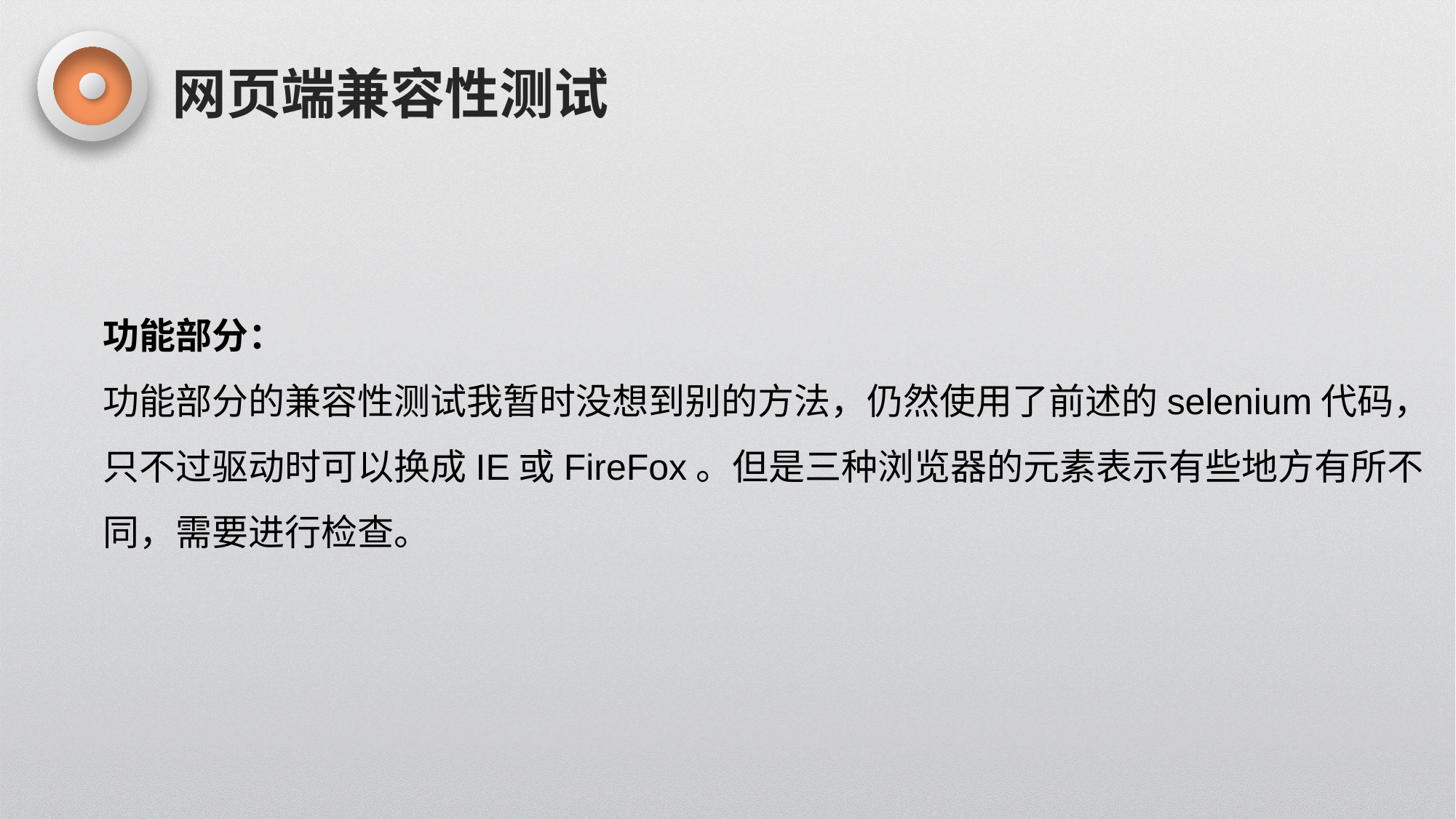

网页端兼容性测试
功能部分：
功能部分的兼容性测试我暂时没想到别的方法，仍然使用了前述的selenium代码，只不过驱动时可以换成IE或FireFox。但是三种浏览器的元素表示有些地方有所不同，需要进行检查。